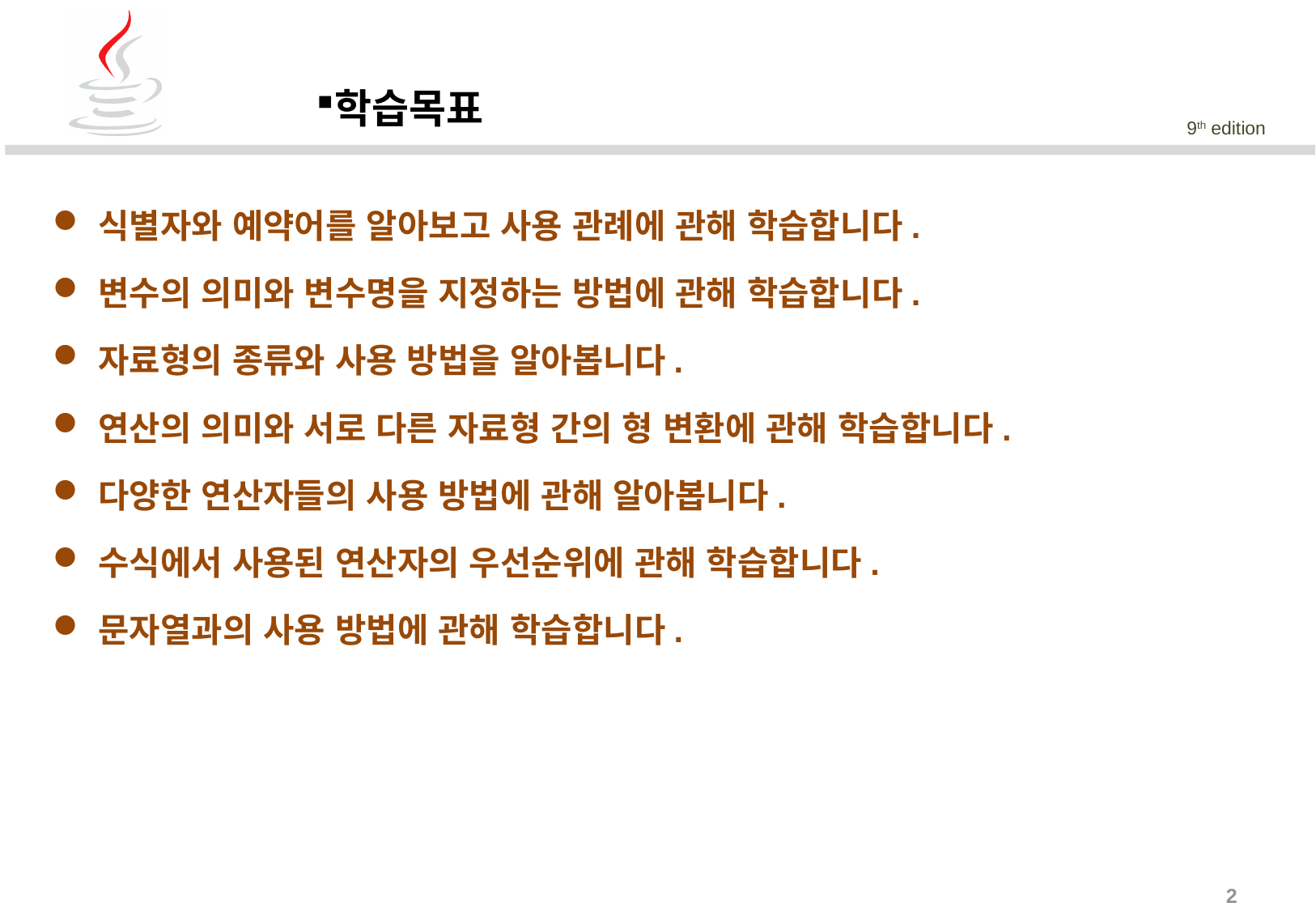

학습목표
식별자와 예약어를 알아보고 사용 관례에 관해 학습합니다.
변수의 의미와 변수명을 지정하는 방법에 관해 학습합니다.
자료형의 종류와 사용 방법을 알아봅니다.
연산의 의미와 서로 다른 자료형 간의 형 변환에 관해 학습합니다.
다양한 연산자들의 사용 방법에 관해 알아봅니다.
수식에서 사용된 연산자의 우선순위에 관해 학습합니다.
문자열과의 사용 방법에 관해 학습합니다.
2